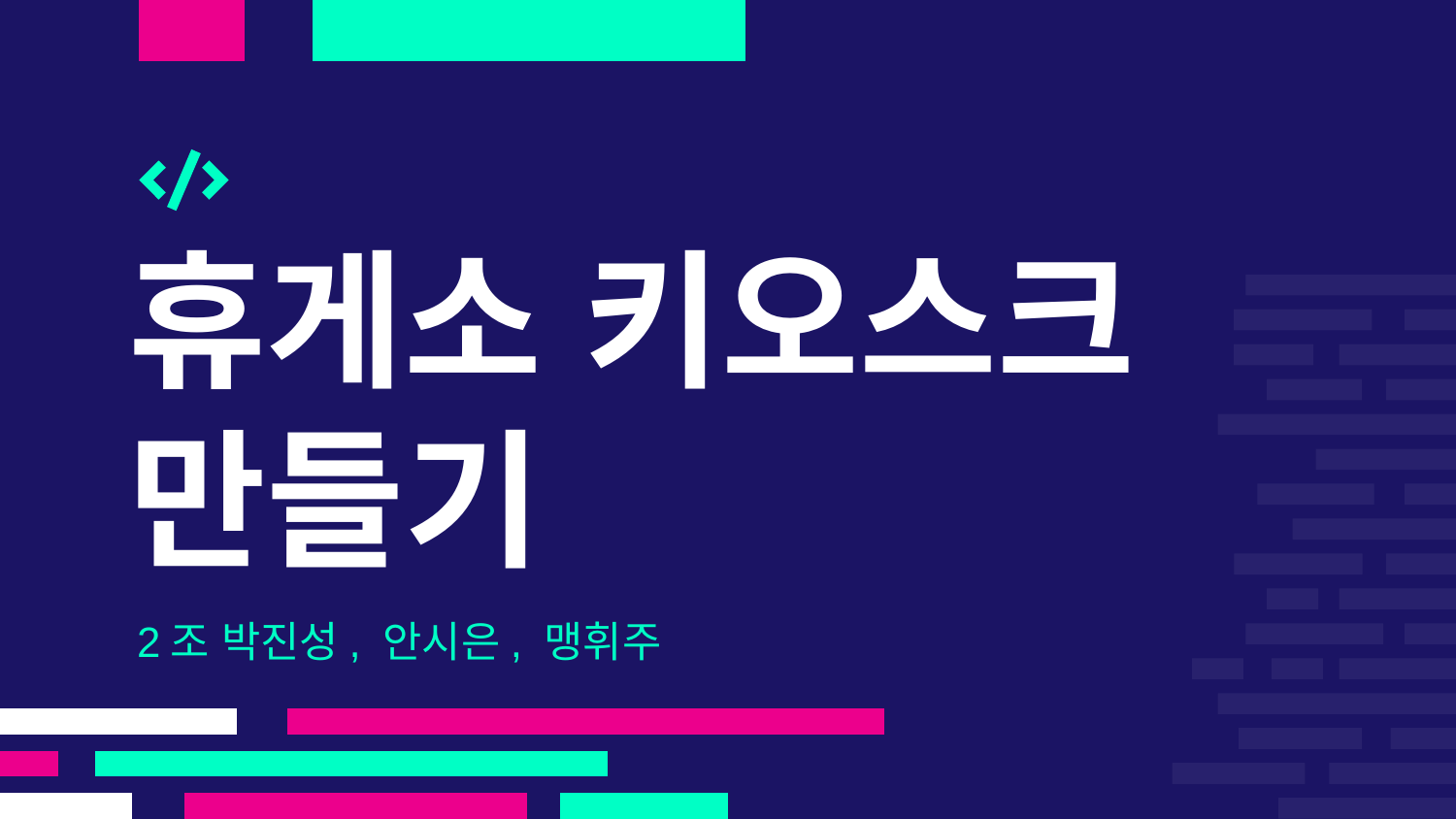

# 휴게소 키오스크 만들기
2조 박진성, 안시은, 맹휘주